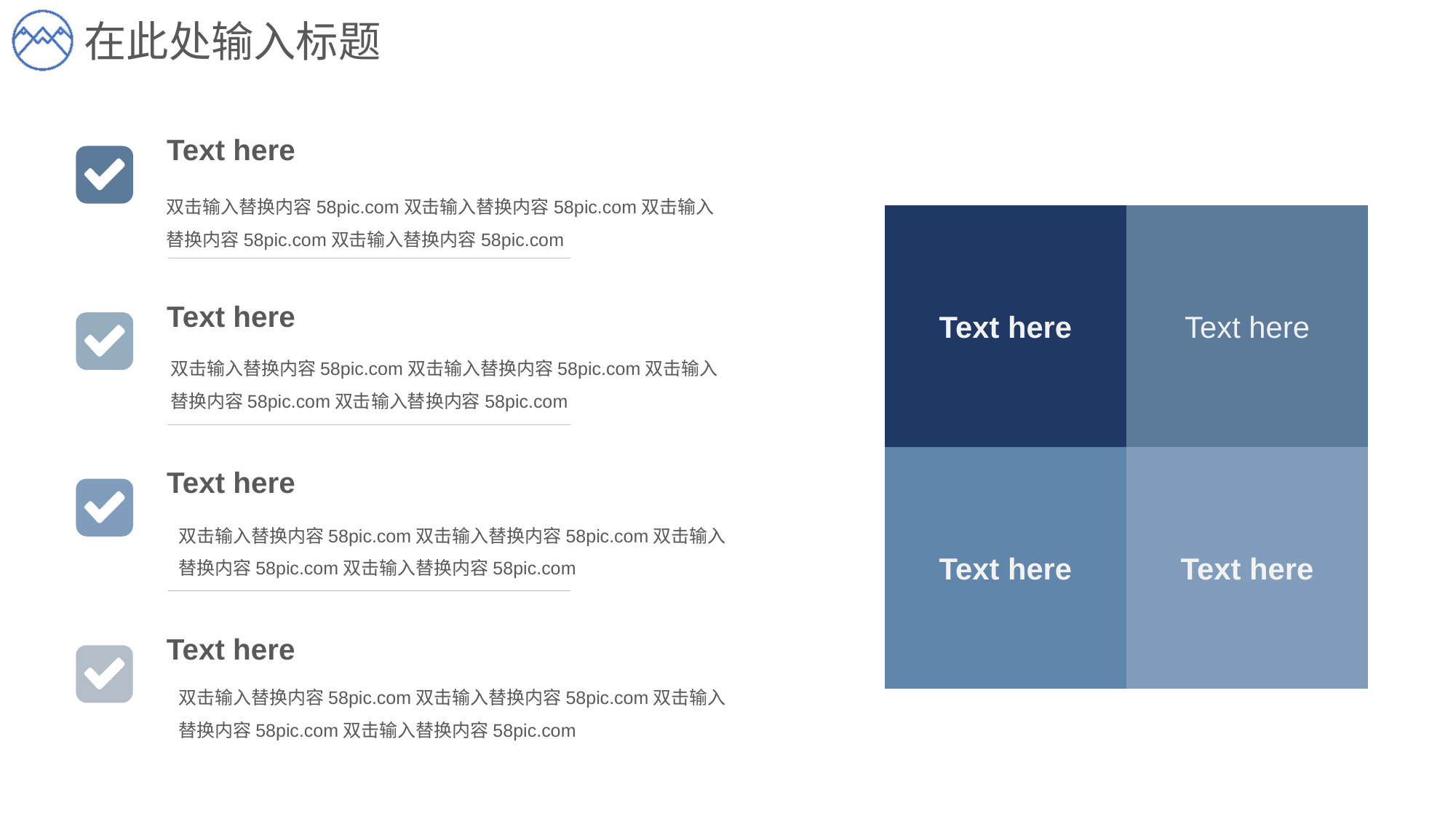

在此处输入标题

Text here

双击输入替换内容58pic.com双击输入替换内容58pic.com双击输入替换内容58pic.com双击输入替换内容58pic.com

Text here

双击输入替换内容58pic.com双击输入替换内容58pic.com双击输入替换内容58pic.com双击输入替换内容58pic.com

Text here

双击输入替换内容58pic.com双击输入替换内容58pic.com双击输入替换内容58pic.com双击输入替换内容58pic.com

Text here

双击输入替换内容58pic.com双击输入替换内容58pic.com双击输入替换内容58pic.com双击输入替换内容58pic.com

Text here
Text here
Text here
Text here